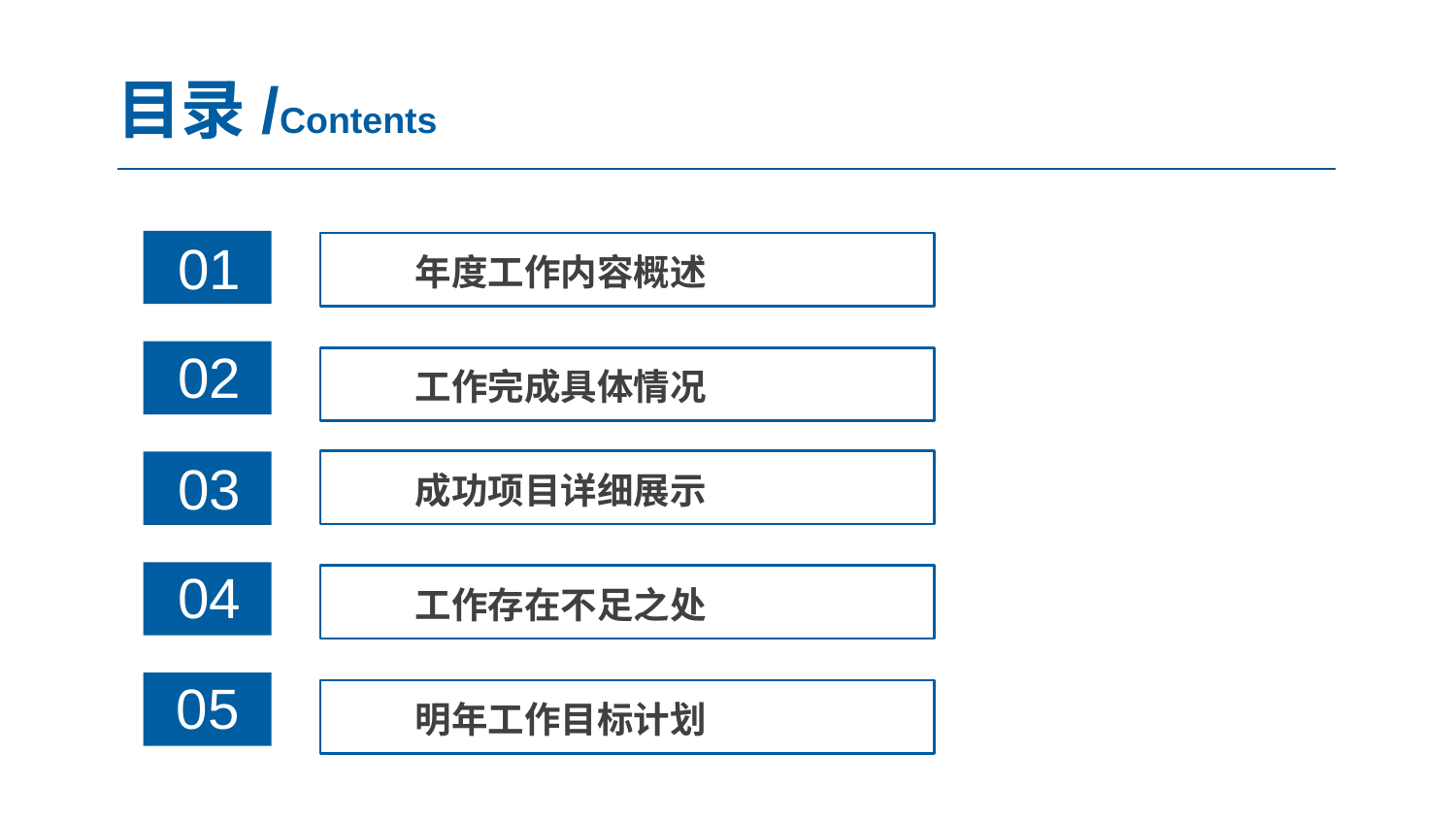

目录/Contents
01

年度工作内容概述
02

工作完成具体情况
03

成功项目详细展示
04

工作存在不足之处
05

明年工作目标计划